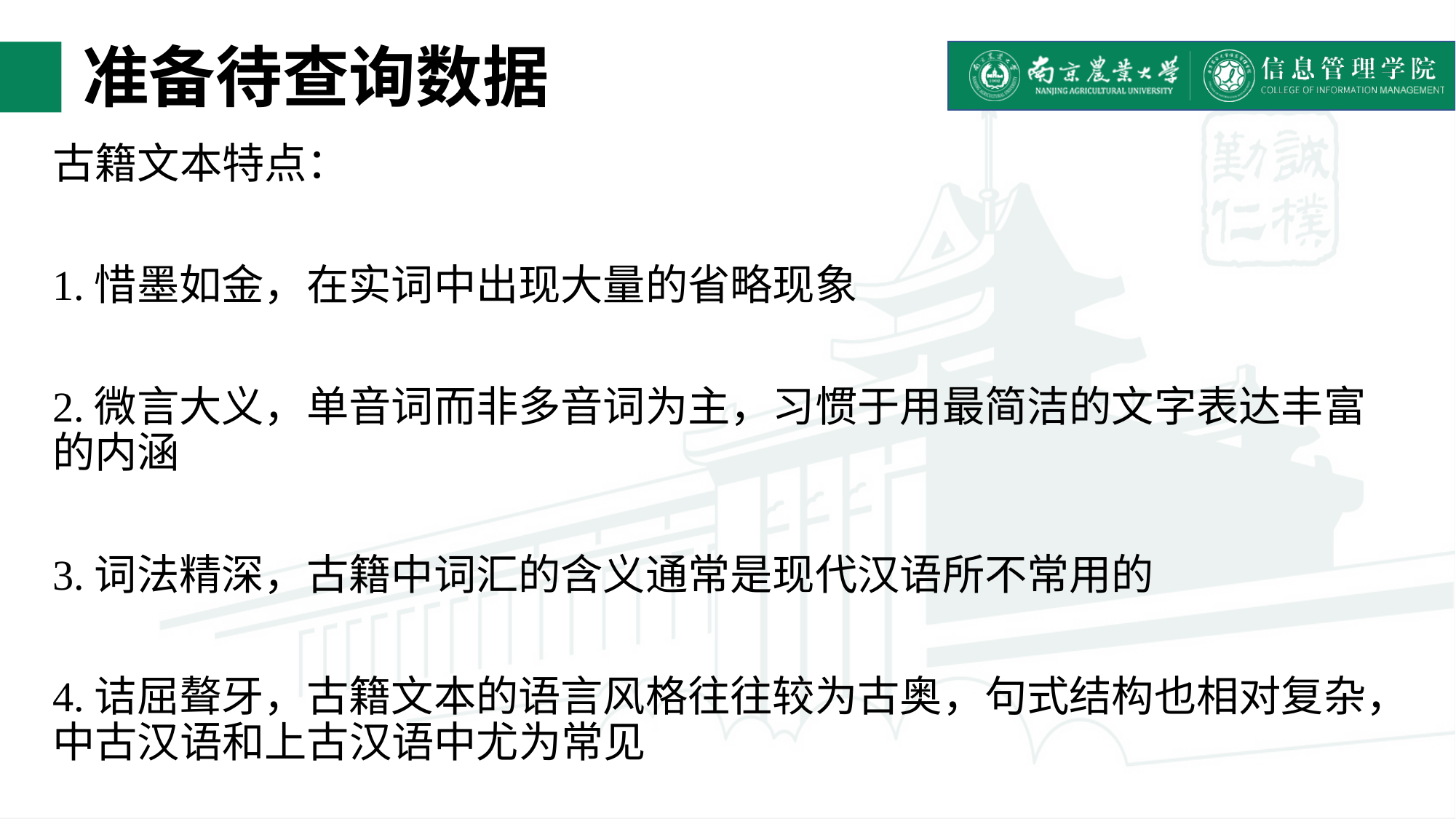

# 准备待查询数据
古籍文本特点：

1.惜墨如金，在实词中出现大量的省略现象

2.微言大义，单音词而非多音词为主，习惯于用最简洁的文字表达丰富的内涵

3.词法精深，古籍中词汇的含义通常是现代汉语所不常用的

4.诘屈聱牙，古籍文本的语言风格往往较为古奥，句式结构也相对复杂，中古汉语和上古汉语中尤为常见